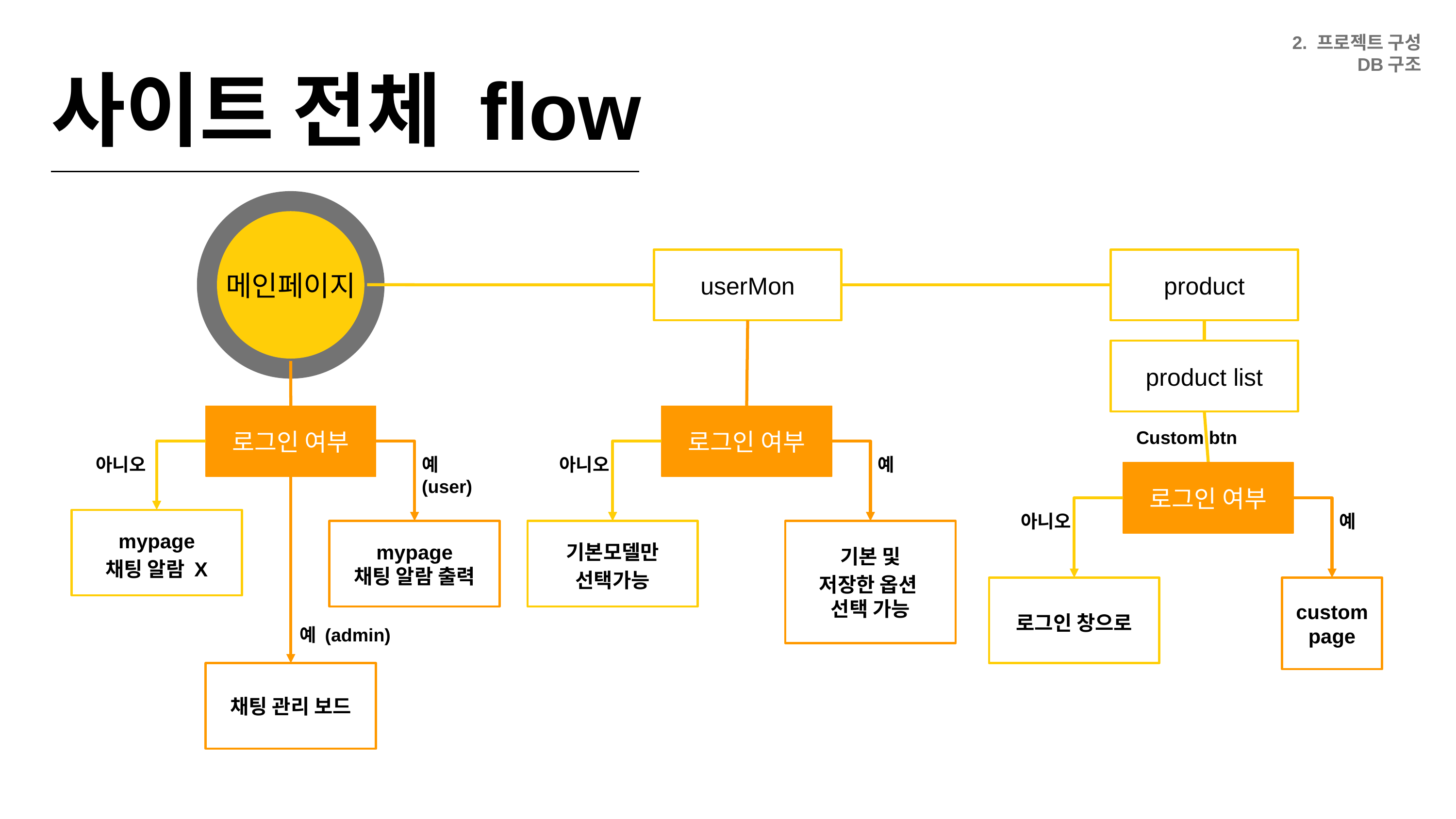

2. 프로젝트 구성
DB구조
사이트 전체 flow

userMon
product
메인페이지
product list
로그인 여부
로그인 여부
Custom btn
아니오
예 (user)
아니오
예
로그인 여부
아니오
예
mypage
채팅 알람 X
mypage
채팅 알람 출력
기본모델만 선택가능
기본 및
저장한 옵션
선택 가능
로그인 창으로
custom
page
예 (admin)
채팅 관리 보드